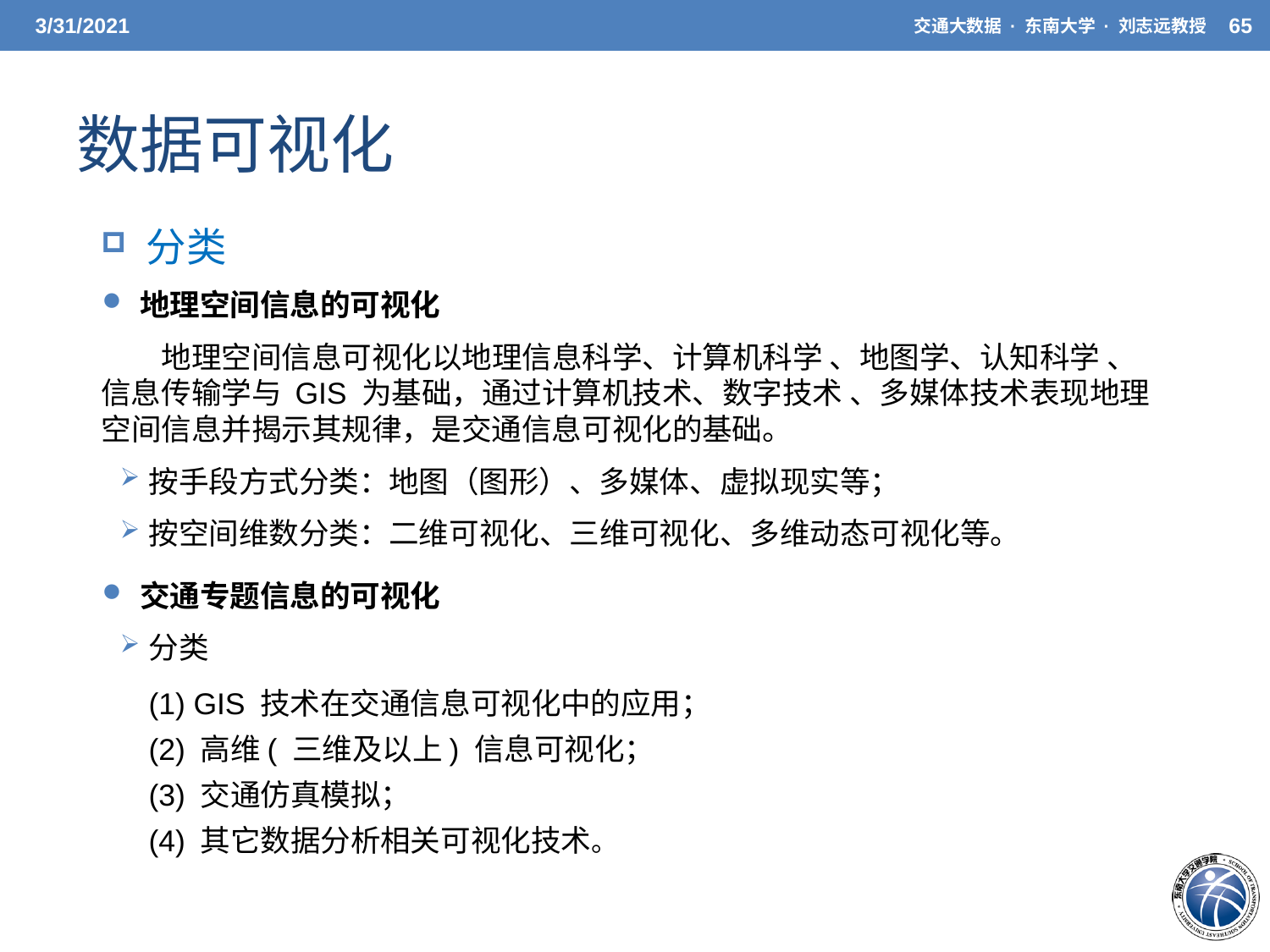

3/31/2021
交通大数据 · 东南大学 · 刘志远教授
65
# 数据可视化
分类
地理空间信息的可视化
地理空间信息可视化以地理信息科学、计算机科学 、地图学、认知科学 、信息传输学与 GIS 为基础，通过计算机技术、数字技术 、多媒体技术表现地理空间信息并揭示其规律，是交通信息可视化的基础。
按手段方式分类：地图（图形）、多媒体、虚拟现实等；
按空间维数分类：二维可视化、三维可视化、多维动态可视化等。
交通专题信息的可视化
分类
(1) GIS 技术在交通信息可视化中的应用；
(2) 高维( 三维及以上) 信息可视化；
(3) 交通仿真模拟；
(4) 其它数据分析相关可视化技术。